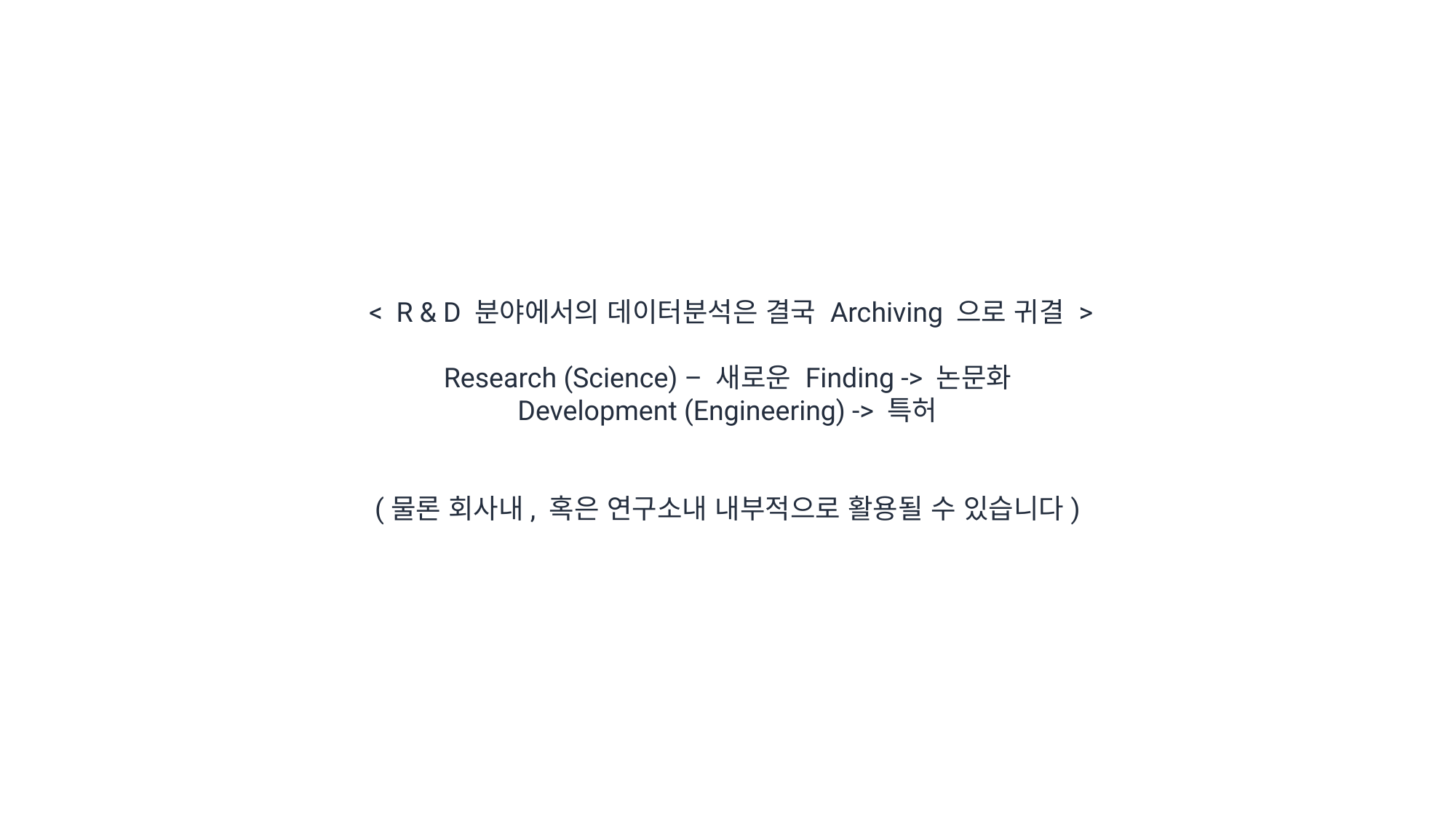

<  R & D 분야에서의 데이터분석은 결국 Archiving 으로 귀결 >

Research (Science) – 새로운 Finding -> 논문화
Development (Engineering) -> 특허

(물론 회사내, 혹은 연구소내 내부적으로 활용될 수 있습니다)